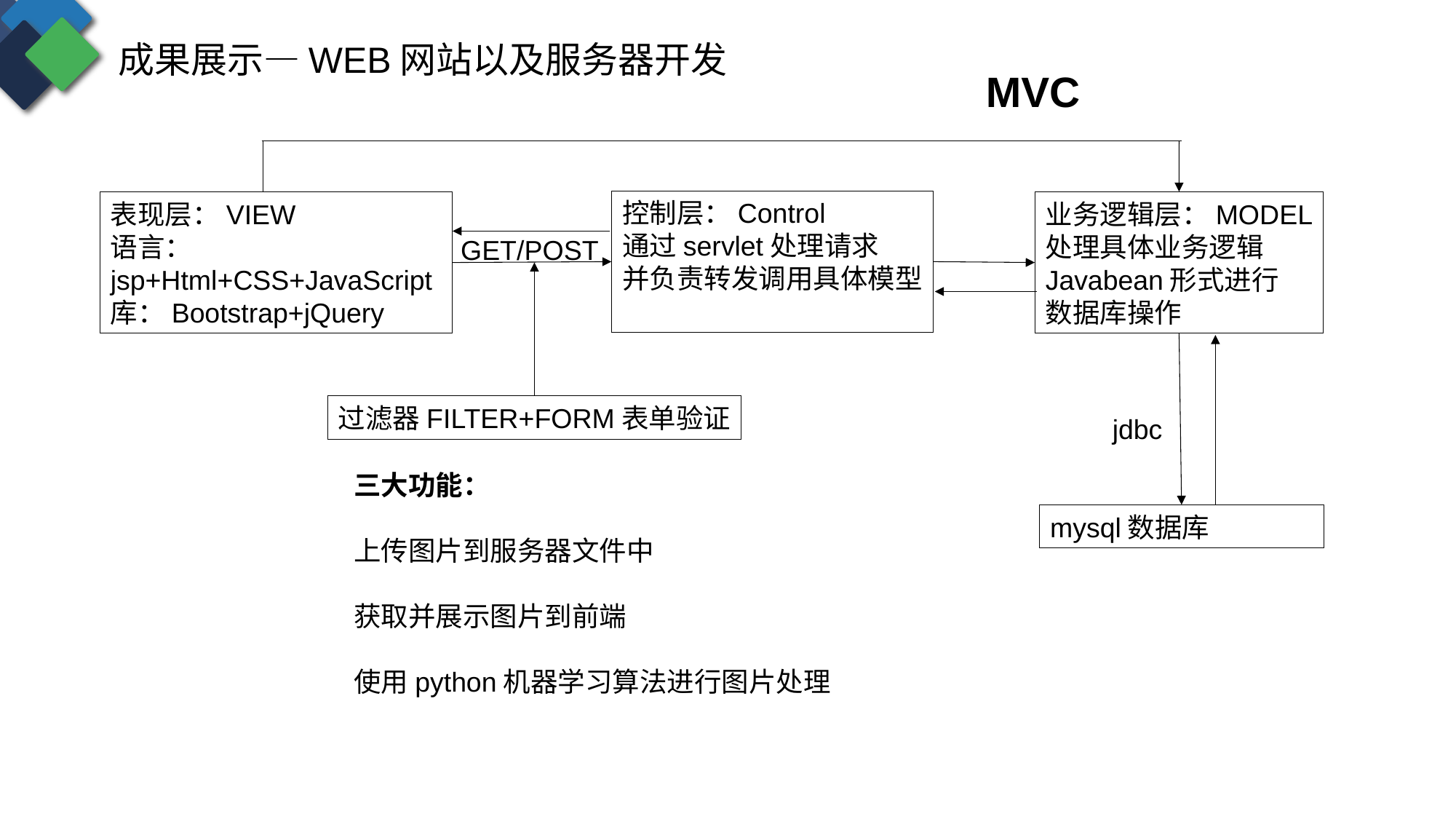

成果展示—WEB网站以及服务器开发
MVC
控制层：Control
通过servlet处理请求
并负责转发调用具体模型

表现层：VIEW
语言：jsp+Html+CSS+JavaScript
库：Bootstrap+jQuery
业务逻辑层：MODEL
处理具体业务逻辑
Javabean形式进行
数据库操作
GET/POST
过滤器FILTER+FORM表单验证
jdbc
三大功能：

上传图片到服务器文件中

获取并展示图片到前端

使用python机器学习算法进行图片处理
mysql数据库